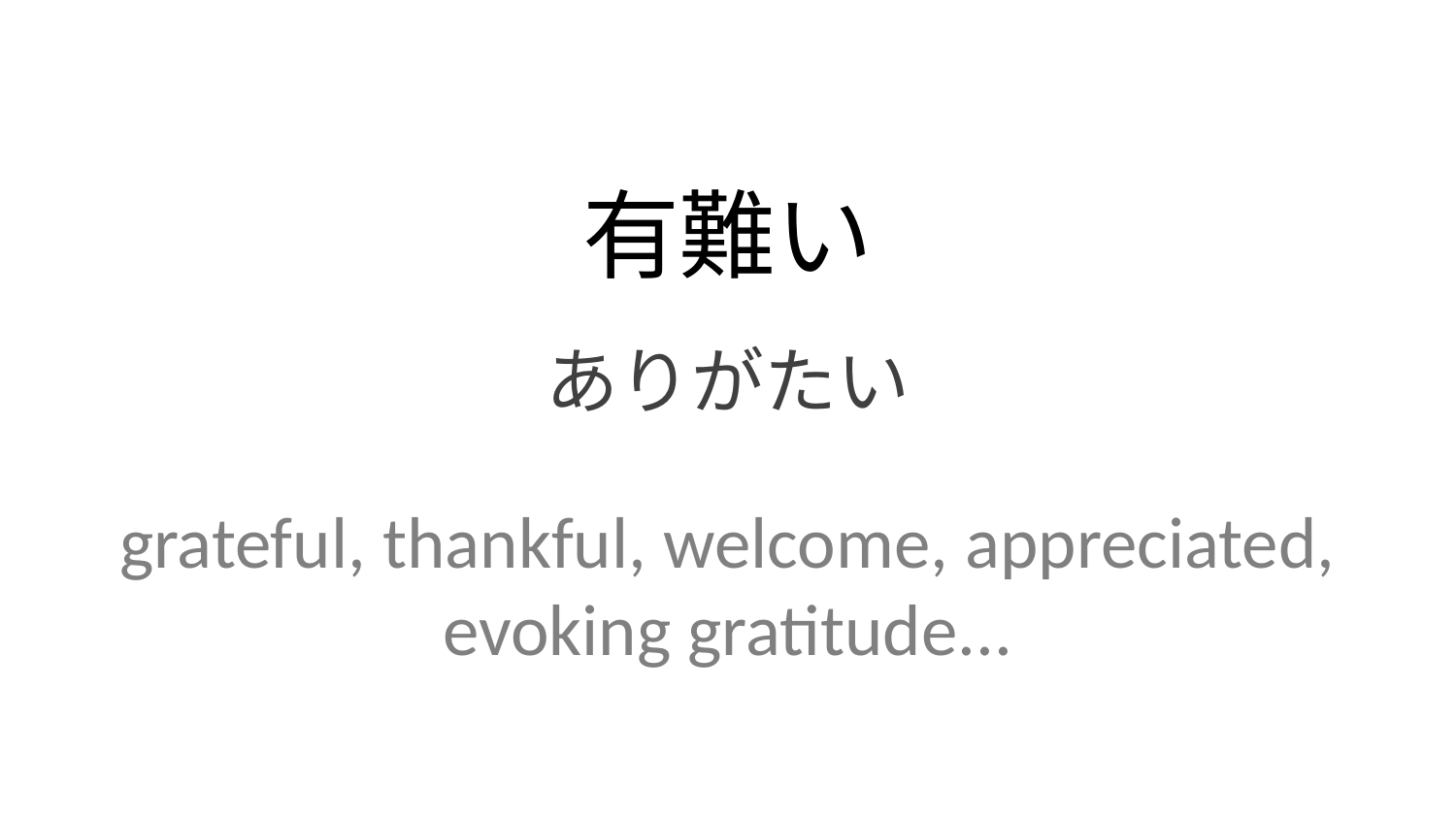

有難い

ありがたい
grateful, thankful, welcome, appreciated, evoking gratitude...